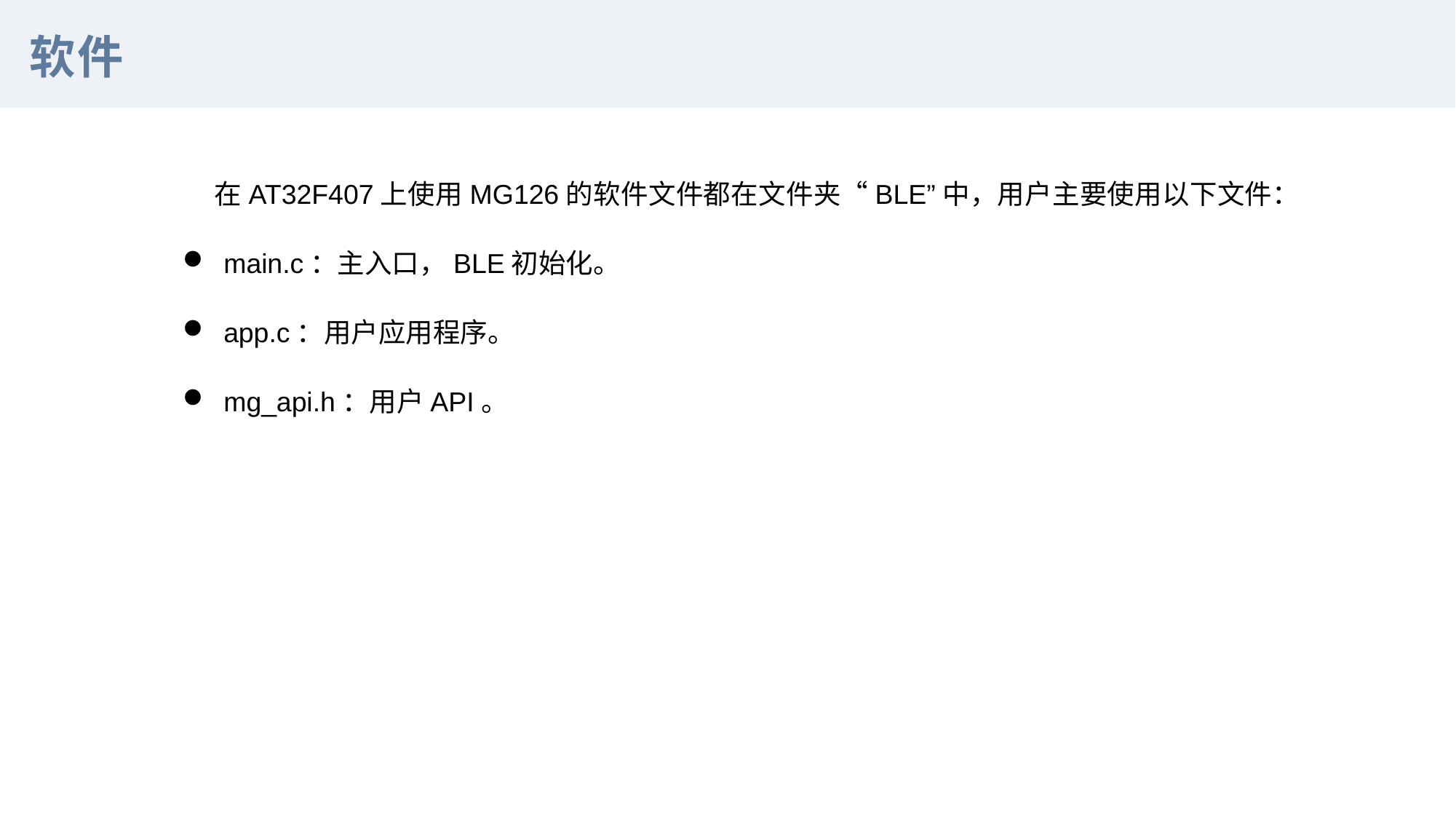

软件
在AT32F407上使用MG126的软件文件都在文件夹“BLE”中，用户主要使用以下文件：
main.c：主入口，BLE初始化。
app.c：用户应用程序。
mg_api.h：用户API。